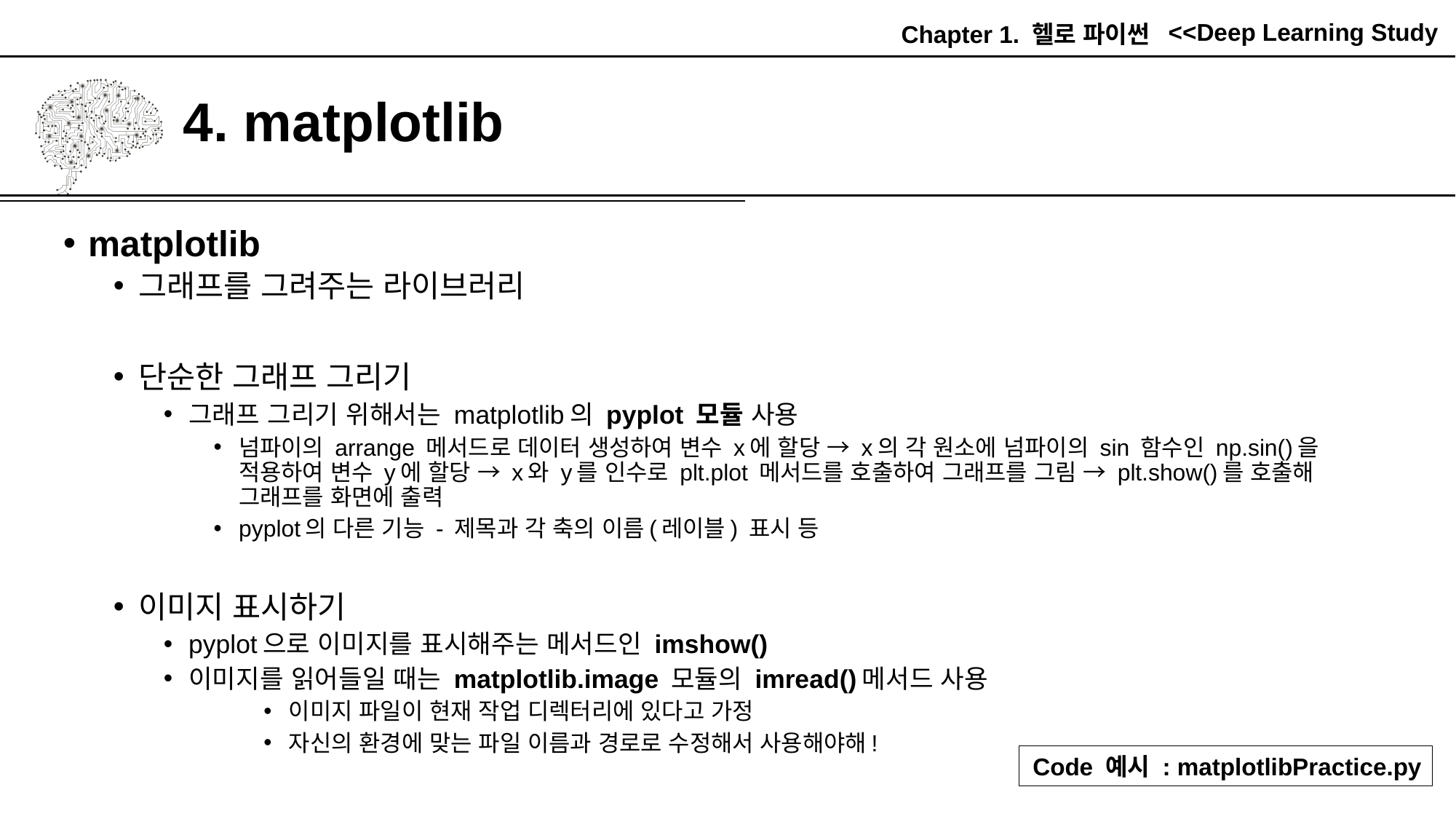

Chapter 1. 헬로 파이썬
# 4. matplotlib
matplotlib
그래프를 그려주는 라이브러리

단순한 그래프 그리기
그래프 그리기 위해서는 matplotlib의 pyplot 모듈 사용
넘파이의 arrange 메서드로 데이터 생성하여 변수 x에 할당 → x의 각 원소에 넘파이의 sin 함수인 np.sin()을 적용하여 변수 y에 할당 → x와 y를 인수로 plt.plot 메서드를 호출하여 그래프를 그림 → plt.show()를 호출해 그래프를 화면에 출력
pyplot의 다른 기능 - 제목과 각 축의 이름(레이블) 표시 등

이미지 표시하기
pyplot으로 이미지를 표시해주는 메서드인 imshow()
이미지를 읽어들일 때는 matplotlib.image 모듈의 imread()메서드 사용
이미지 파일이 현재 작업 디렉터리에 있다고 가정
자신의 환경에 맞는 파일 이름과 경로로 수정해서 사용해야해!
Code 예시 : matplotlibPractice.py